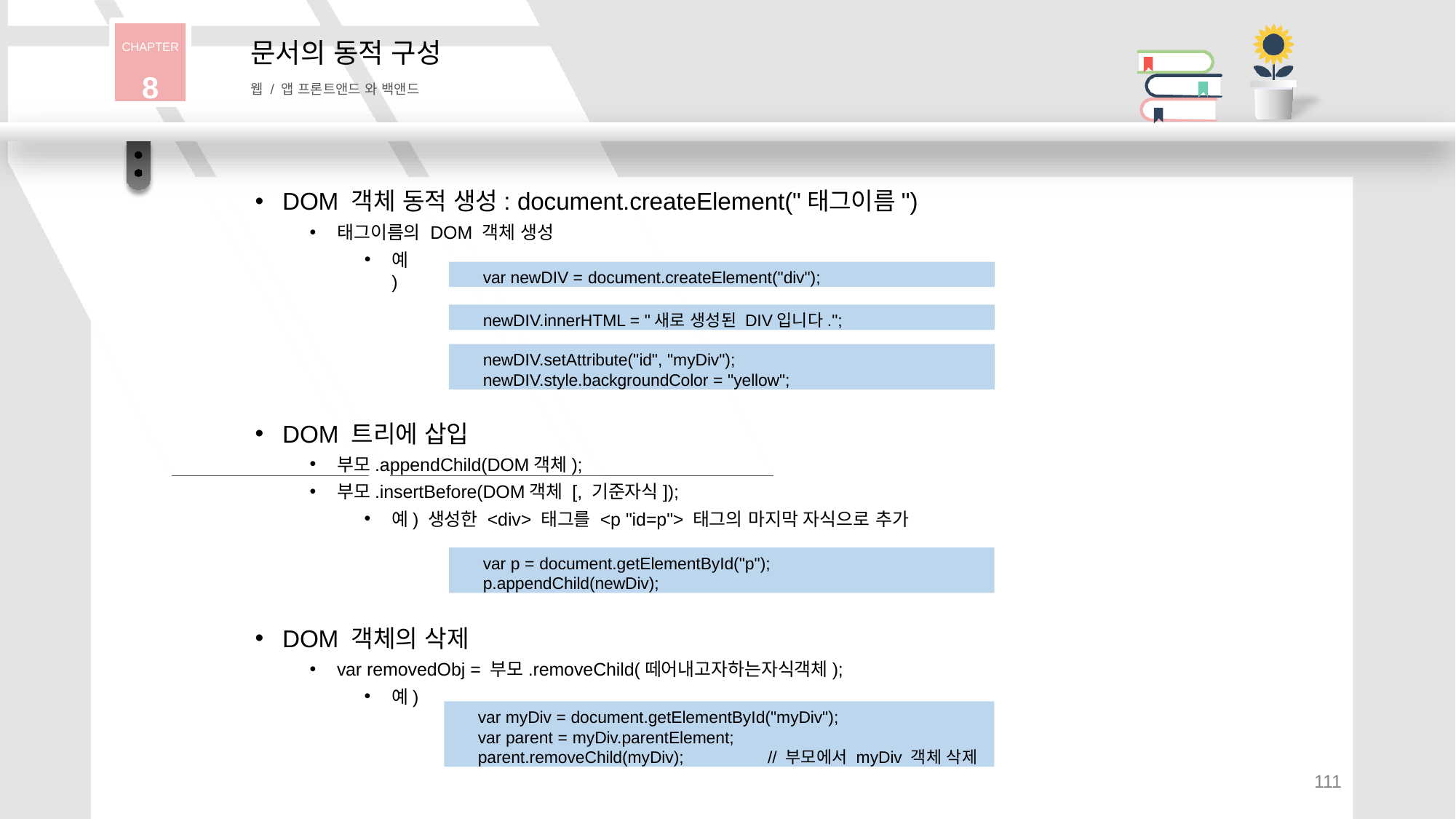

CHAPTER

8

# 문서의 동적 구성

웹 / 앱 프론트앤드 와 백앤드

DOM 객체 동적 생성: document.createElement("태그이름")
태그이름의 DOM 객체 생성

예)
var newDIV = document.createElement("div");
newDIV.innerHTML = "새로 생성된 DIV입니다.";
newDIV.setAttribute("id", "myDiv");
newDIV.style.backgroundColor = "yellow";
DOM 트리에 삽입
부모.appendChild(DOM객체);
부모.insertBefore(DOM객체 [, 기준자식]);
예) 생성한 <div> 태그를 <p "id=p"> 태그의 마지막 자식으로 추가
var p = document.getElementById("p");
p.appendChild(newDiv);
DOM 객체의 삭제
var removedObj = 부모.removeChild(떼어내고자하는자식객체);
예)
var myDiv = document.getElementById("myDiv");
var parent = myDiv.parentElement;
parent.removeChild(myDiv);	// 부모에서 myDiv 객체 삭제
111